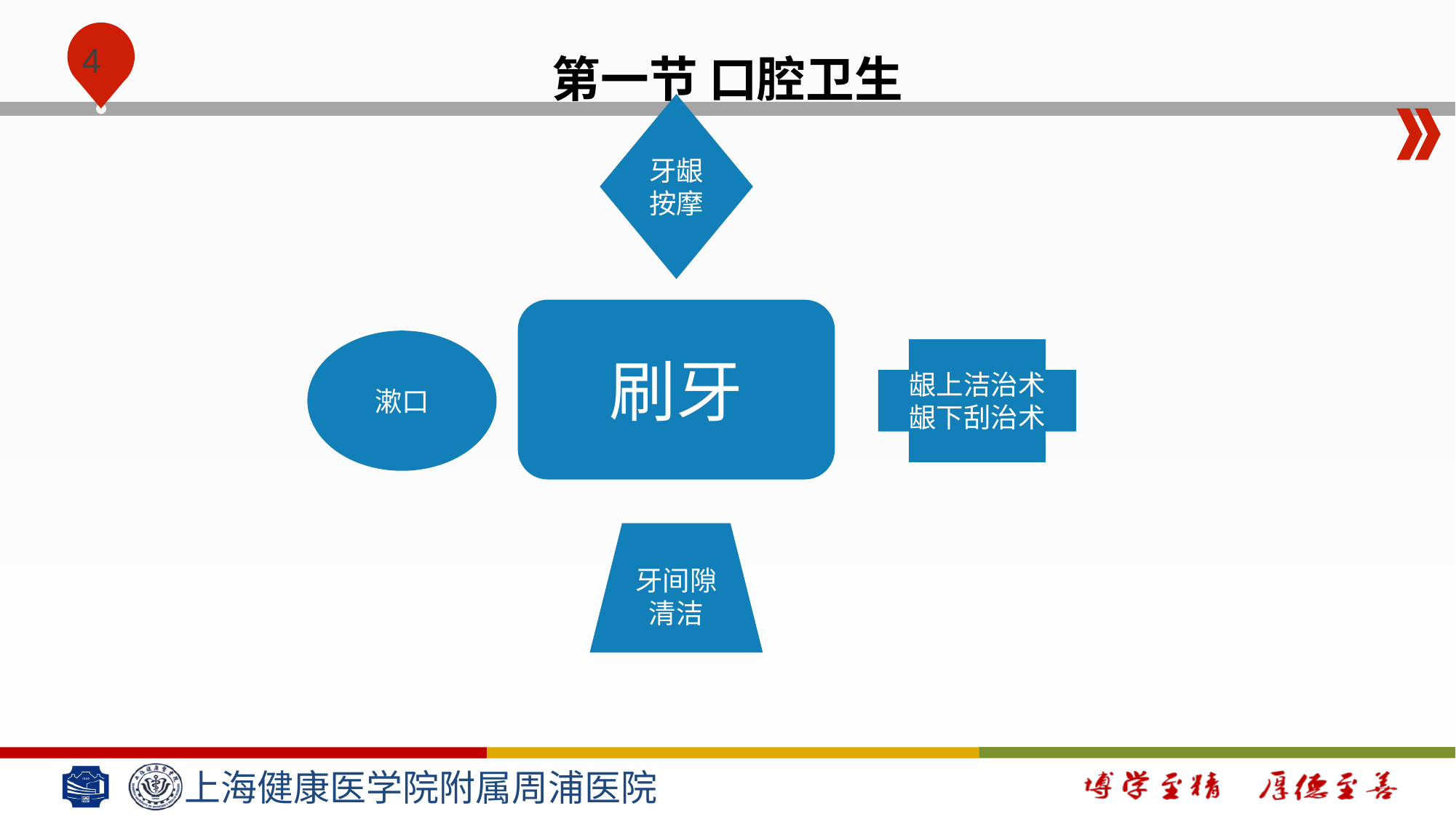

# 第一节 口腔卫生
牙龈按摩
刷牙
漱口
龈上洁治术
龈下刮治术
牙间隙清洁